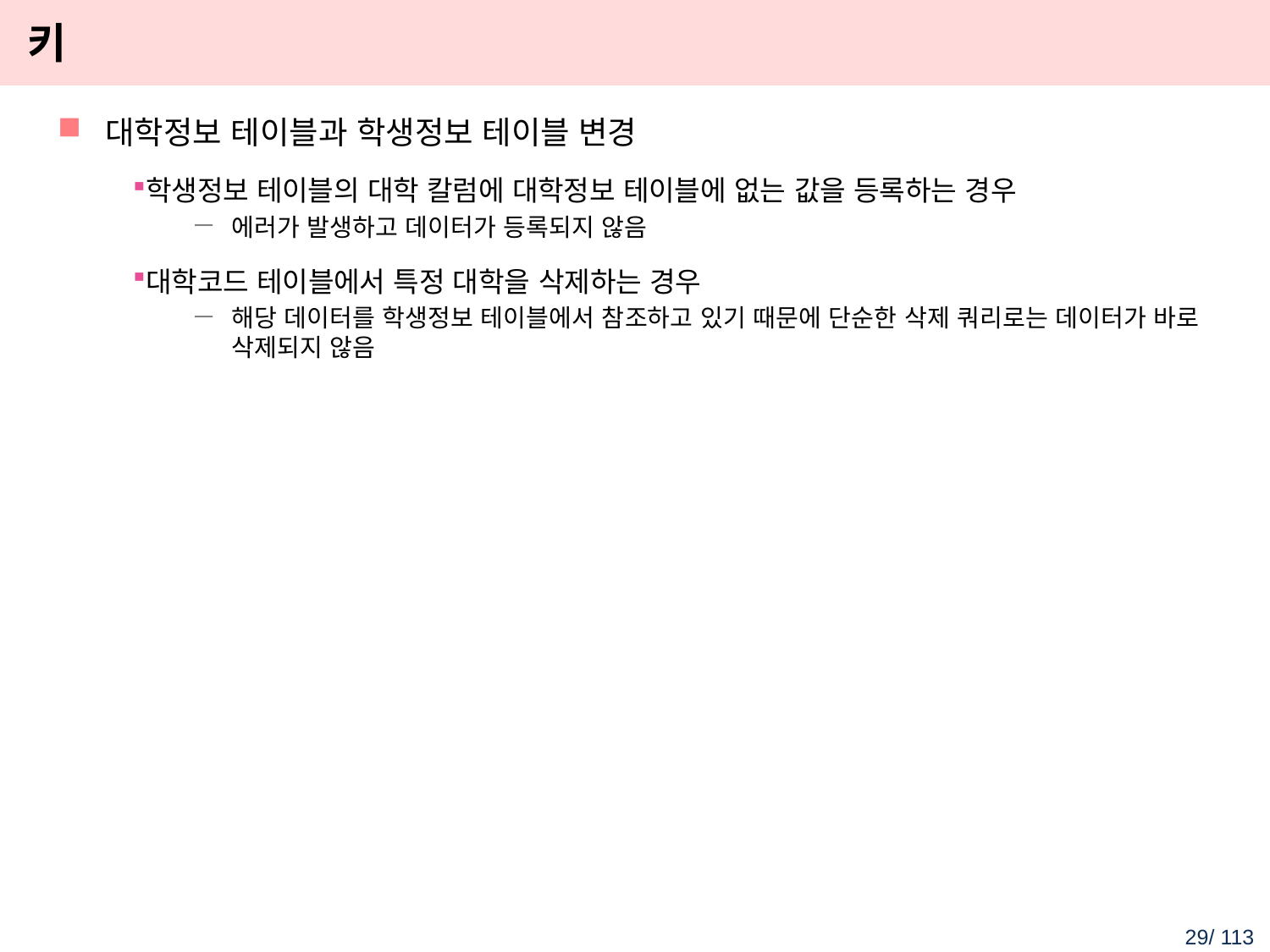

# 키
대학정보 테이블과 학생정보 테이블 변경
학생정보 테이블의 대학 칼럼에 대학정보 테이블에 없는 값을 등록하는 경우
에러가 발생하고 데이터가 등록되지 않음
대학코드 테이블에서 특정 대학을 삭제하는 경우
해당 데이터를 학생정보 테이블에서 참조하고 있기 때문에 단순한 삭제 쿼리로는 데이터가 바로 삭제되지 않음